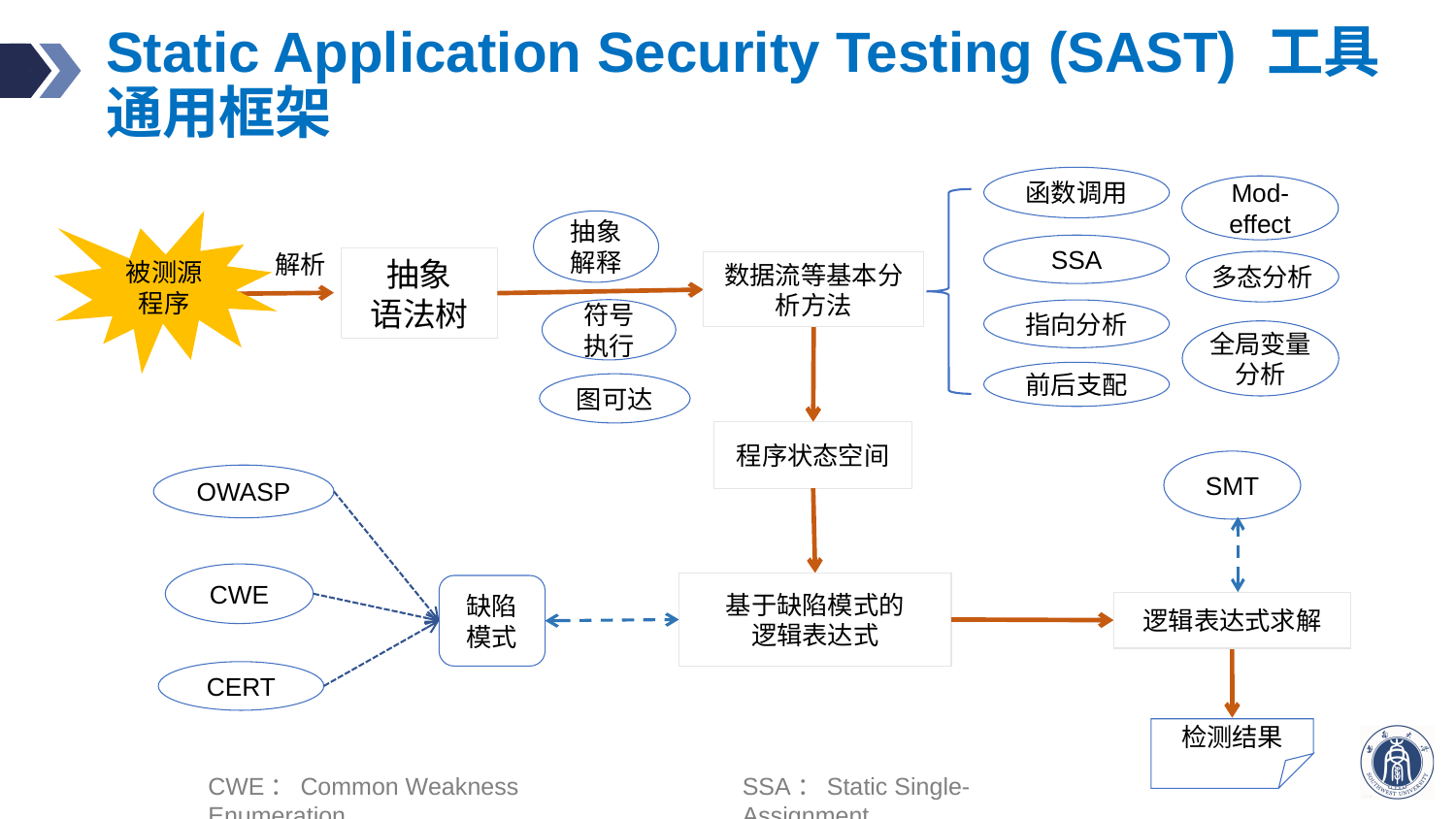

Static Application Security Testing (SAST) 工具通用框架
函数调用
Mod-effect

被测源程序
抽象解释
SSA
解析
抽象
语法树
多态分析
数据流等基本分析方法
符号执行
指向分析
全局变量分析
前后支配
图可达
程序状态空间
SMT
OWASP
CWE
基于缺陷模式的
逻辑表达式
缺陷模式
逻辑表达式求解
CERT
检测结果
SSA：Static Single-Assignment
CWE：Common Weakness Enumeration